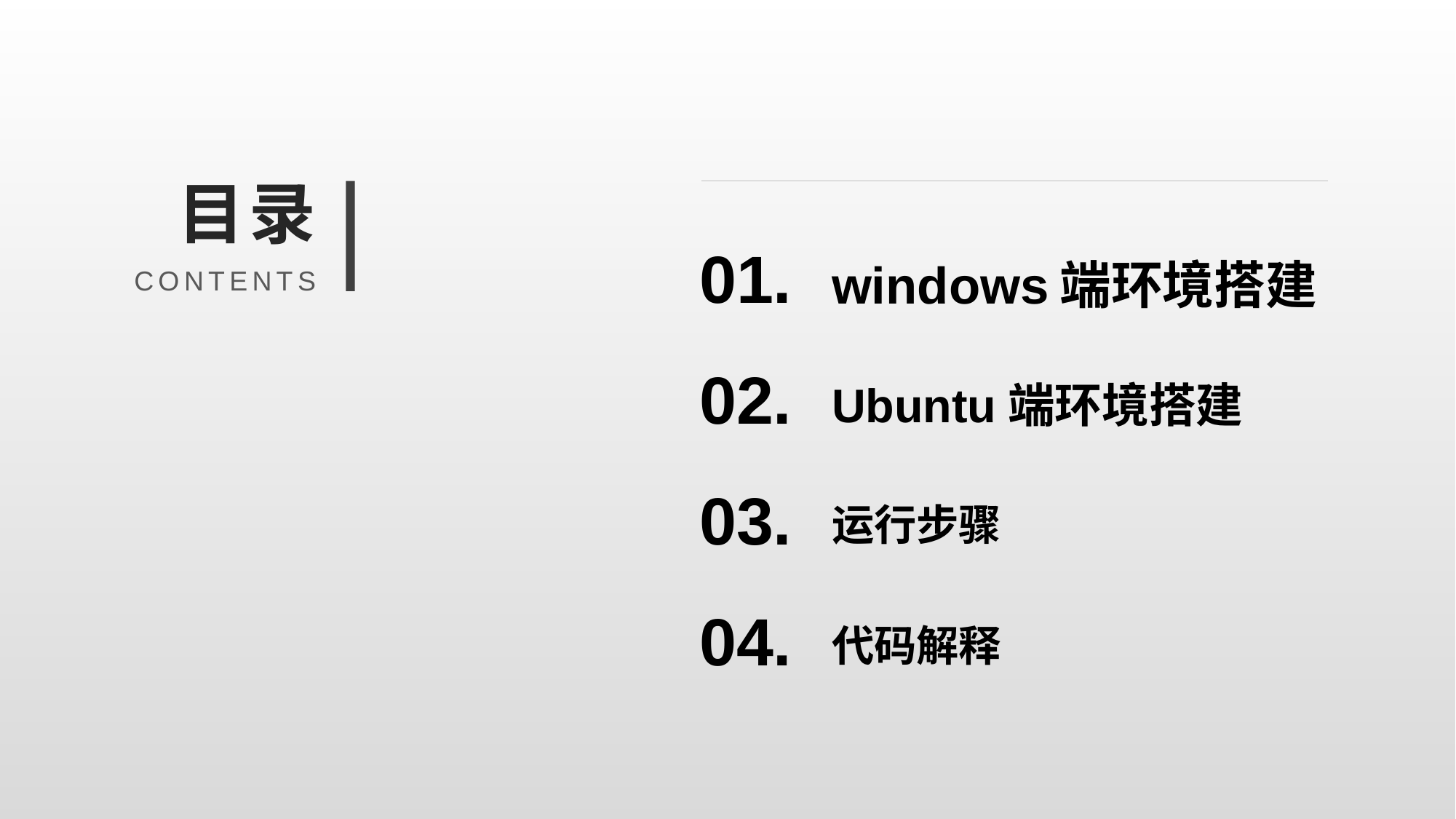

目录

01.
windows端环境搭建
CONTENTS
02.
Ubuntu端环境搭建
03.
运行步骤
04.
代码解释